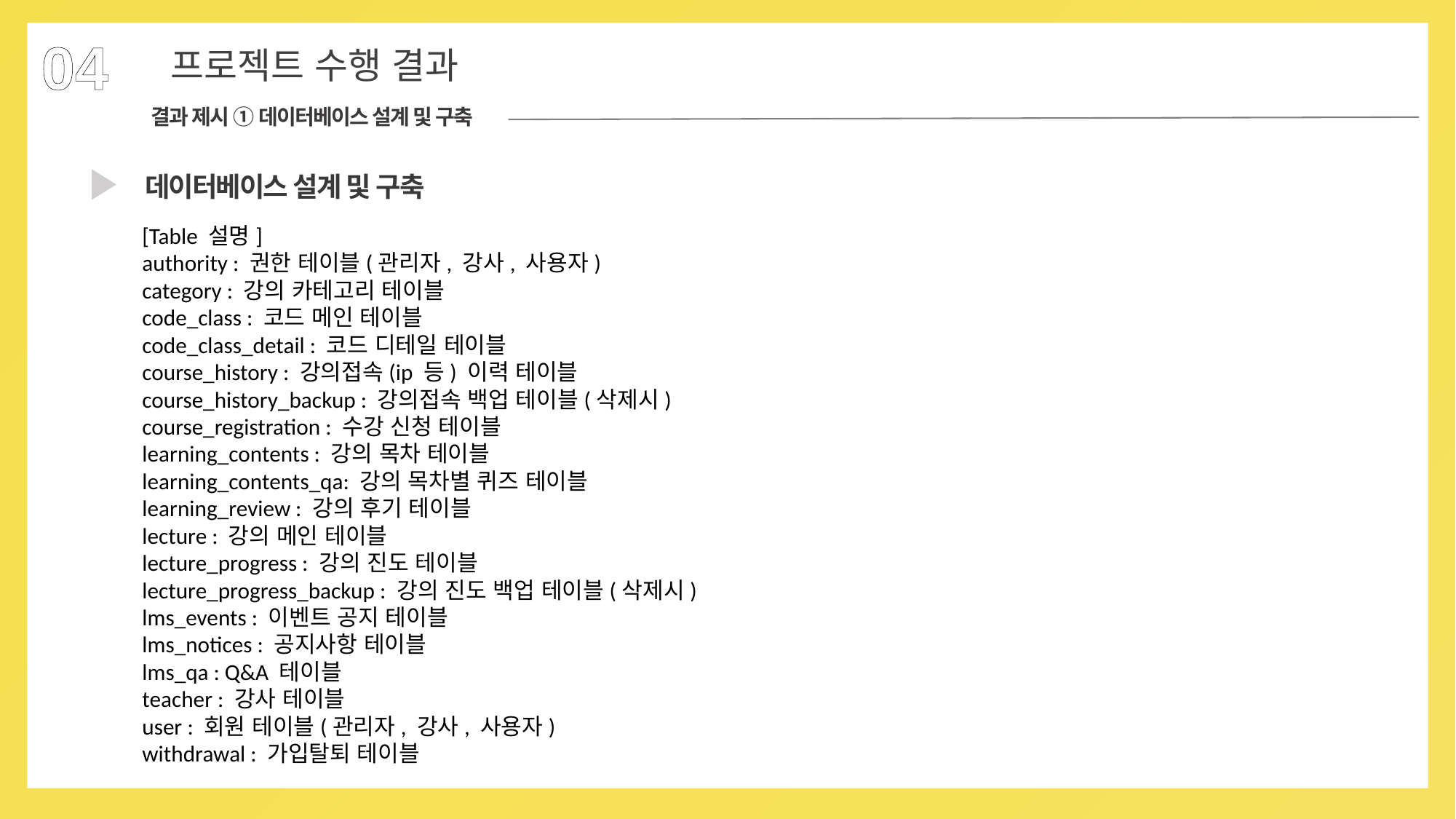

04
프로젝트 수행 결과
결과 제시 ① 데이터베이스 설계 및 구축
▶
데이터베이스 설계 및 구축
[Table 설명]
authority : 권한 테이블(관리자, 강사, 사용자)
category : 강의 카테고리 테이블
code_class : 코드 메인 테이블
code_class_detail : 코드 디테일 테이블
course_history : 강의접속(ip 등) 이력 테이블
course_history_backup : 강의접속 백업 테이블(삭제시)
course_registration : 수강 신청 테이블
learning_contents : 강의 목차 테이블
learning_contents_qa: 강의 목차별 퀴즈 테이블
learning_review : 강의 후기 테이블
lecture : 강의 메인 테이블
lecture_progress : 강의 진도 테이블
lecture_progress_backup : 강의 진도 백업 테이블(삭제시)
lms_events : 이벤트 공지 테이블
lms_notices : 공지사항 테이블
lms_qa : Q&A 테이블
teacher : 강사 테이블
user : 회원 테이블(관리자, 강사, 사용자)
withdrawal : 가입탈퇴 테이블